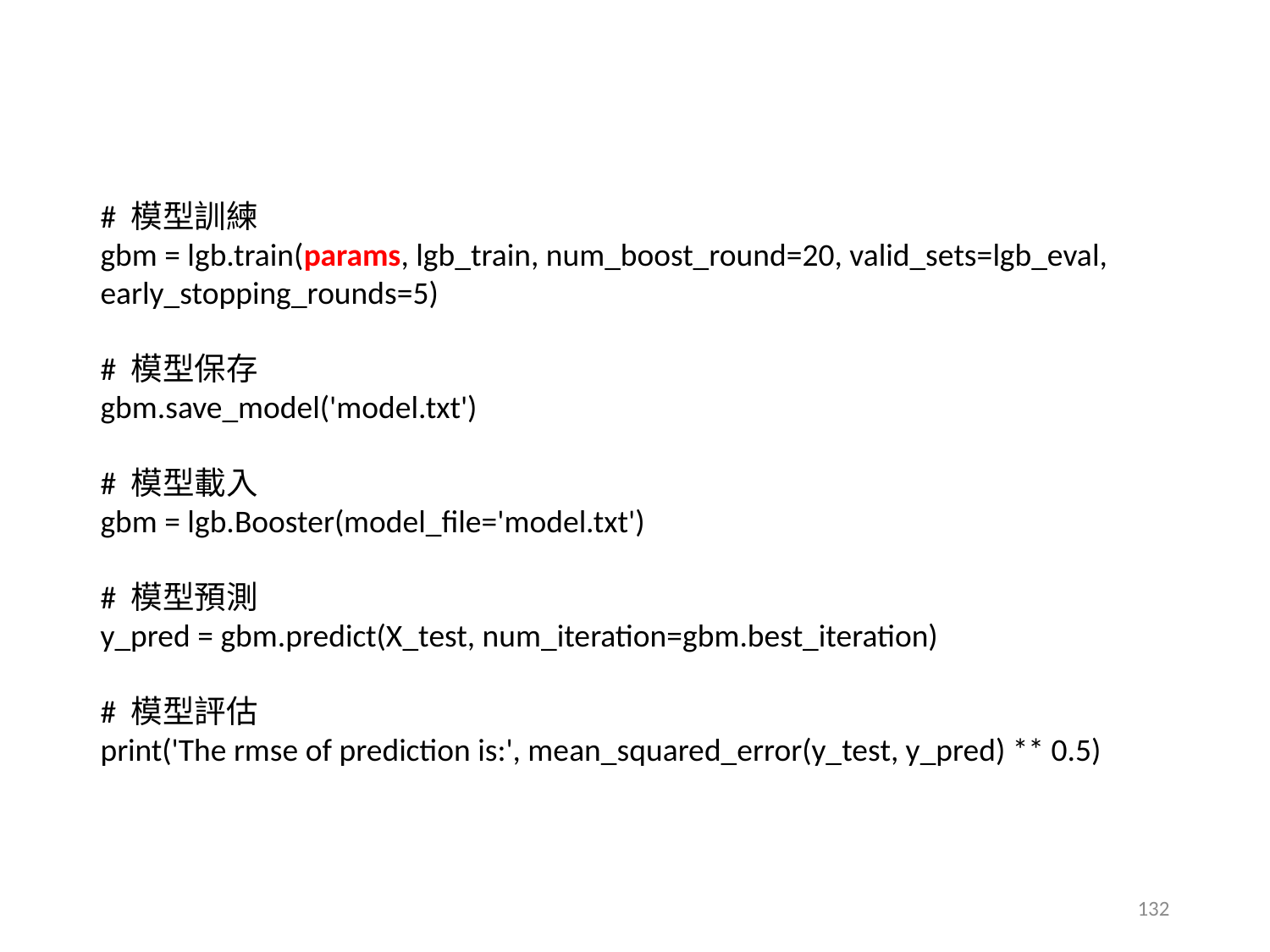

# 模型訓練
gbm = lgb.train(params, lgb_train, num_boost_round=20, valid_sets=lgb_eval, early_stopping_rounds=5)

# 模型保存
gbm.save_model('model.txt')

# 模型載入
gbm = lgb.Booster(model_file='model.txt')

# 模型預測
y_pred = gbm.predict(X_test, num_iteration=gbm.best_iteration)

# 模型評估
print('The rmse of prediction is:', mean_squared_error(y_test, y_pred) ** 0.5)
132